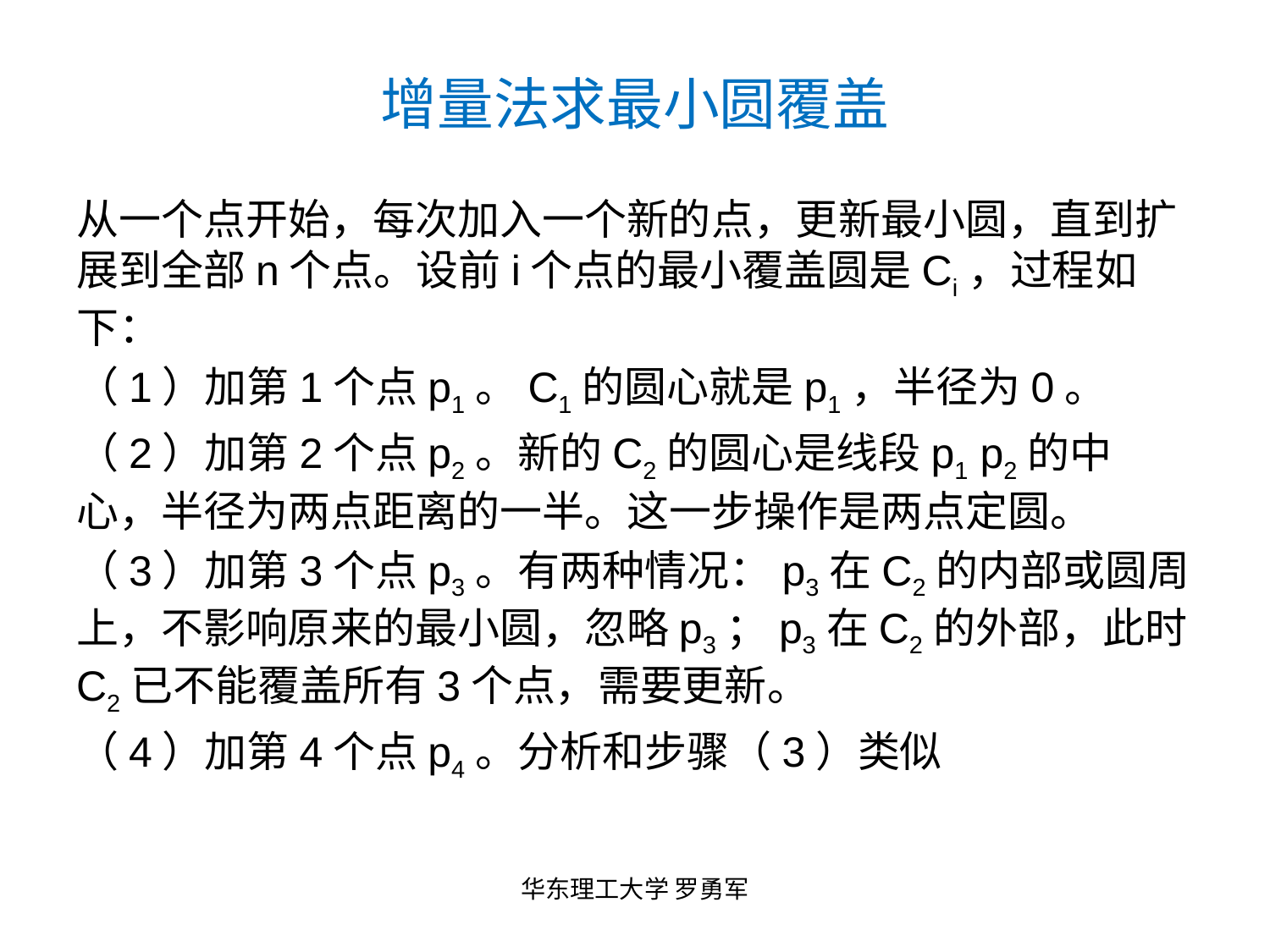

# 增量法求最小圆覆盖
从一个点开始，每次加入一个新的点，更新最小圆，直到扩展到全部n个点。设前i个点的最小覆盖圆是Ci，过程如下：
（1）加第1个点p1。C1的圆心就是p1，半径为0。
（2）加第2个点p2。新的C2的圆心是线段p1 p2的中心，半径为两点距离的一半。这一步操作是两点定圆。
（3）加第3个点p3。有两种情况：p3在C2的内部或圆周上，不影响原来的最小圆，忽略p3；p3在C2的外部，此时C2已不能覆盖所有3个点，需要更新。
（4）加第4个点p4。分析和步骤（3）类似

华东理工大学 罗勇军